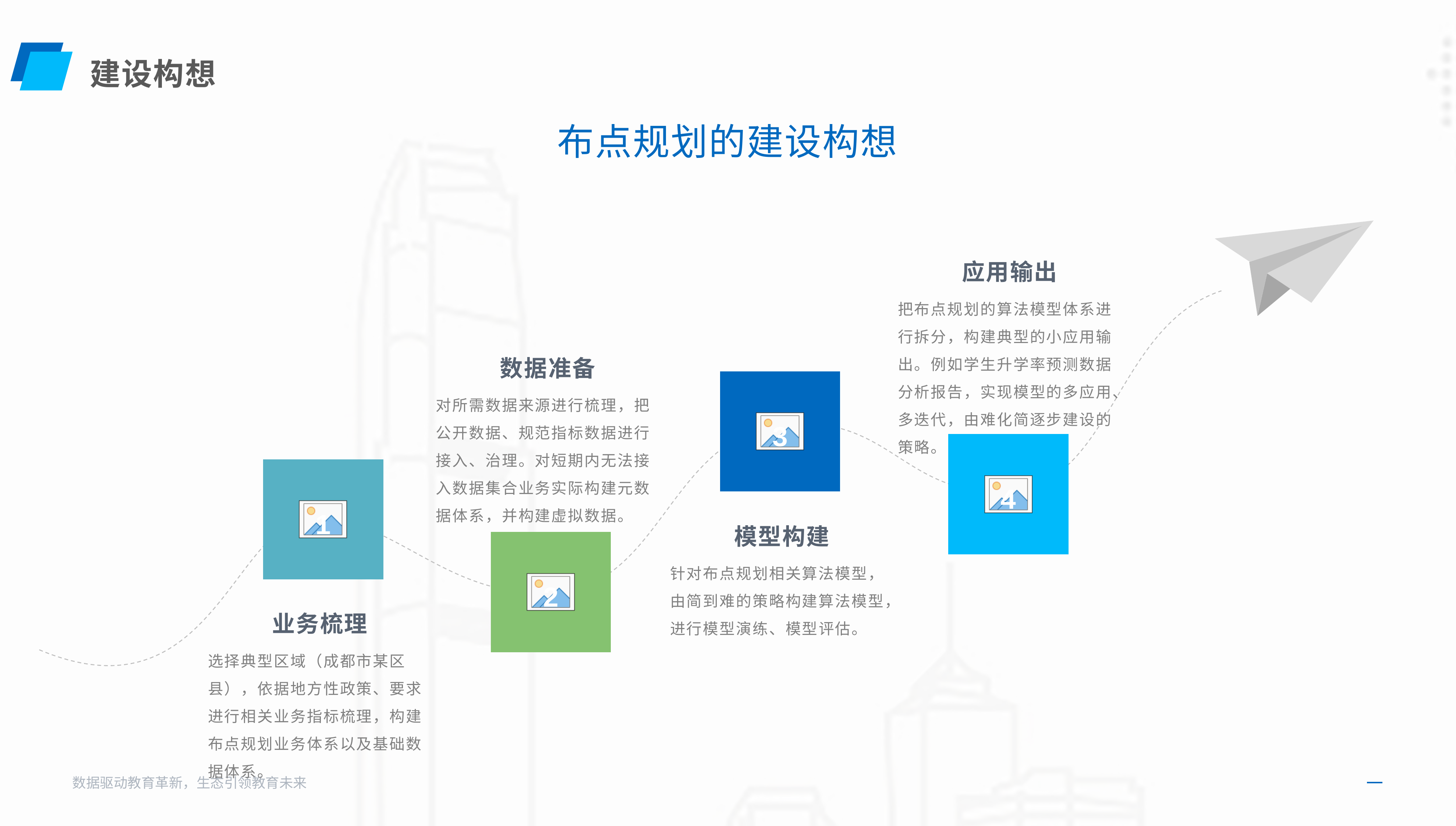

建设构想
布点规划的建设构想
应用输出
把布点规划的算法模型体系进行拆分，构建典型的小应用输出。例如学生升学率预测数据分析报告，实现模型的多应用、多迭代，由难化简逐步建设的策略。
数据准备

对所需数据来源进行梳理，把公开数据、规范指标数据进行接入、治理。对短期内无法接入数据集合业务实际构建元数据体系，并构建虚拟数据。
3

4
1
模型构建

针对布点规划相关算法模型，由简到难的策略构建算法模型，进行模型演练、模型评估。
2
业务梳理
选择典型区域（成都市某区县），依据地方性政策、要求进行相关业务指标梳理，构建布点规划业务体系以及基础数据体系。